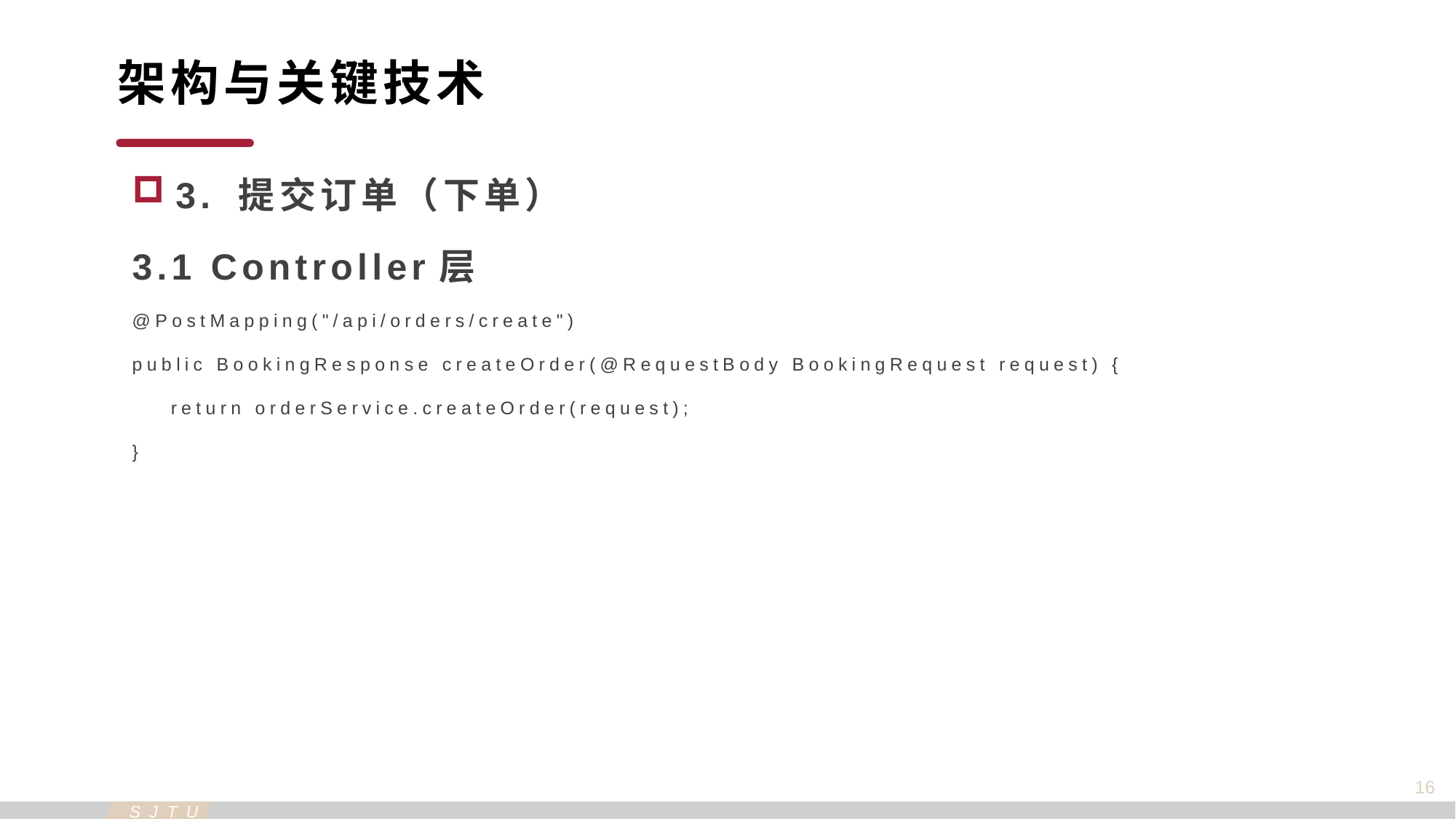

架构与关键技术
3. 提交订单（下单）
3.1 Controller层
@PostMapping("/api/orders/create")
public BookingResponse createOrder(@RequestBody BookingRequest request) {
    return orderService.createOrder(request);
}
16